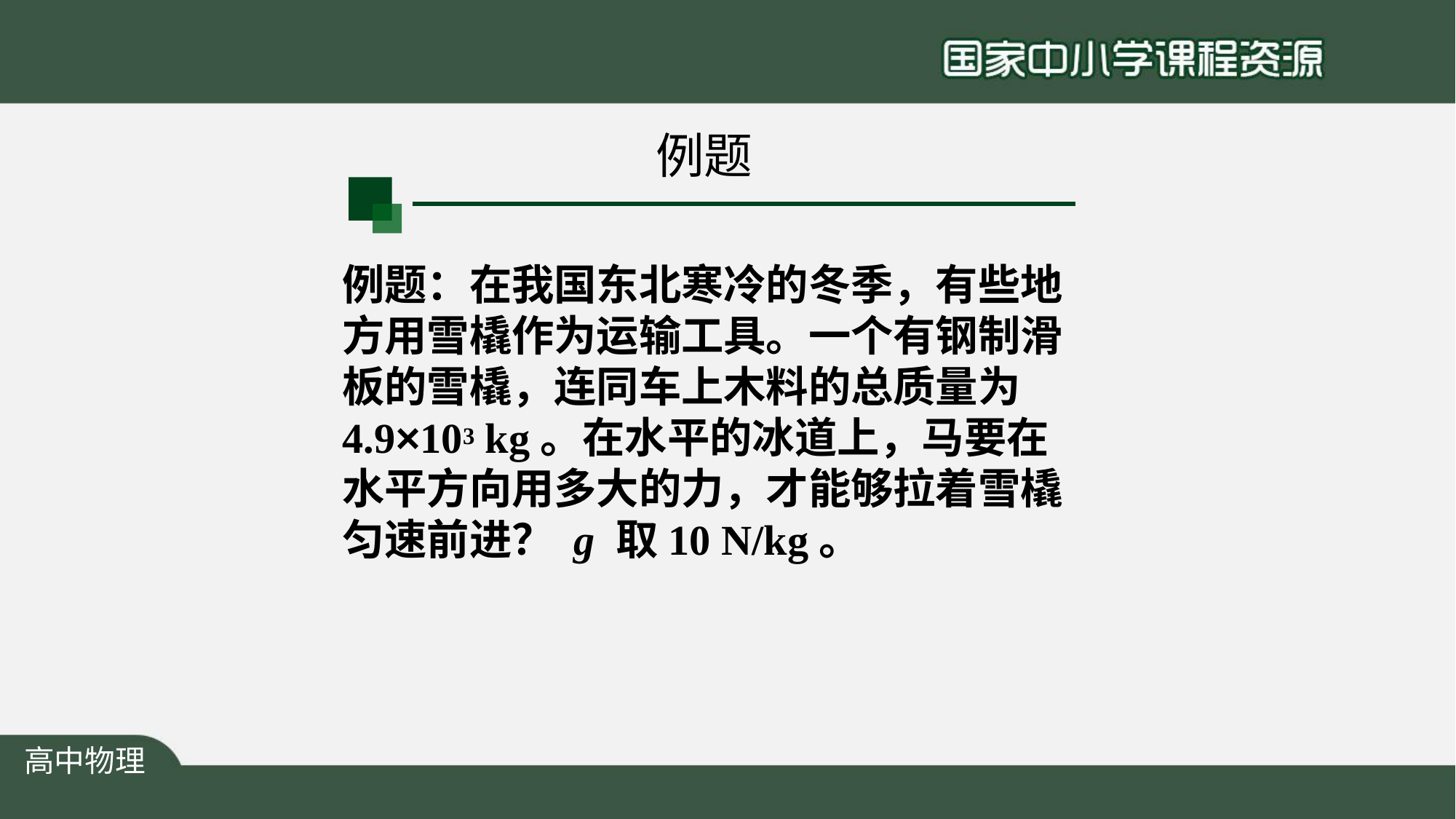

例题

例题：在我国东北寒冷的冬季，有些地 方用雪橇作为运输工具。一个有钢制滑 板的雪橇，连同车上木料的总质量为 4.9×103 kg。在水平的冰道上，马要在 水平方向用多大的力，才能够拉着雪橇 匀速前进？ g 取10 N/kg。

高中物理